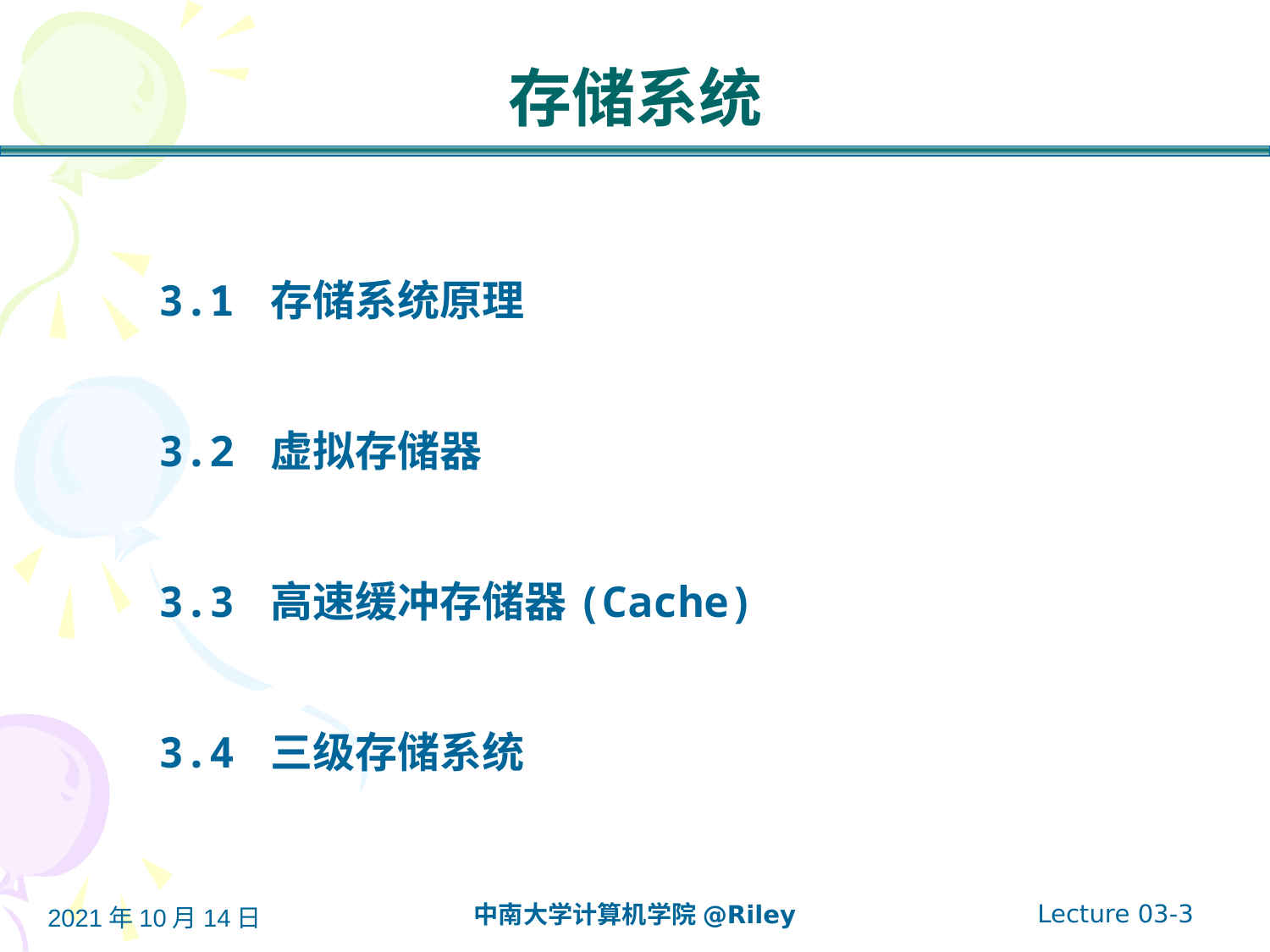

# 存储系统
  3.1 存储系统原理
  3.2 虚拟存储器
  3.3 高速缓冲存储器(Cache)
  3.4 三级存储系统
Lecture 03-3
中南大学计算机学院@Riley
2021年10月14日